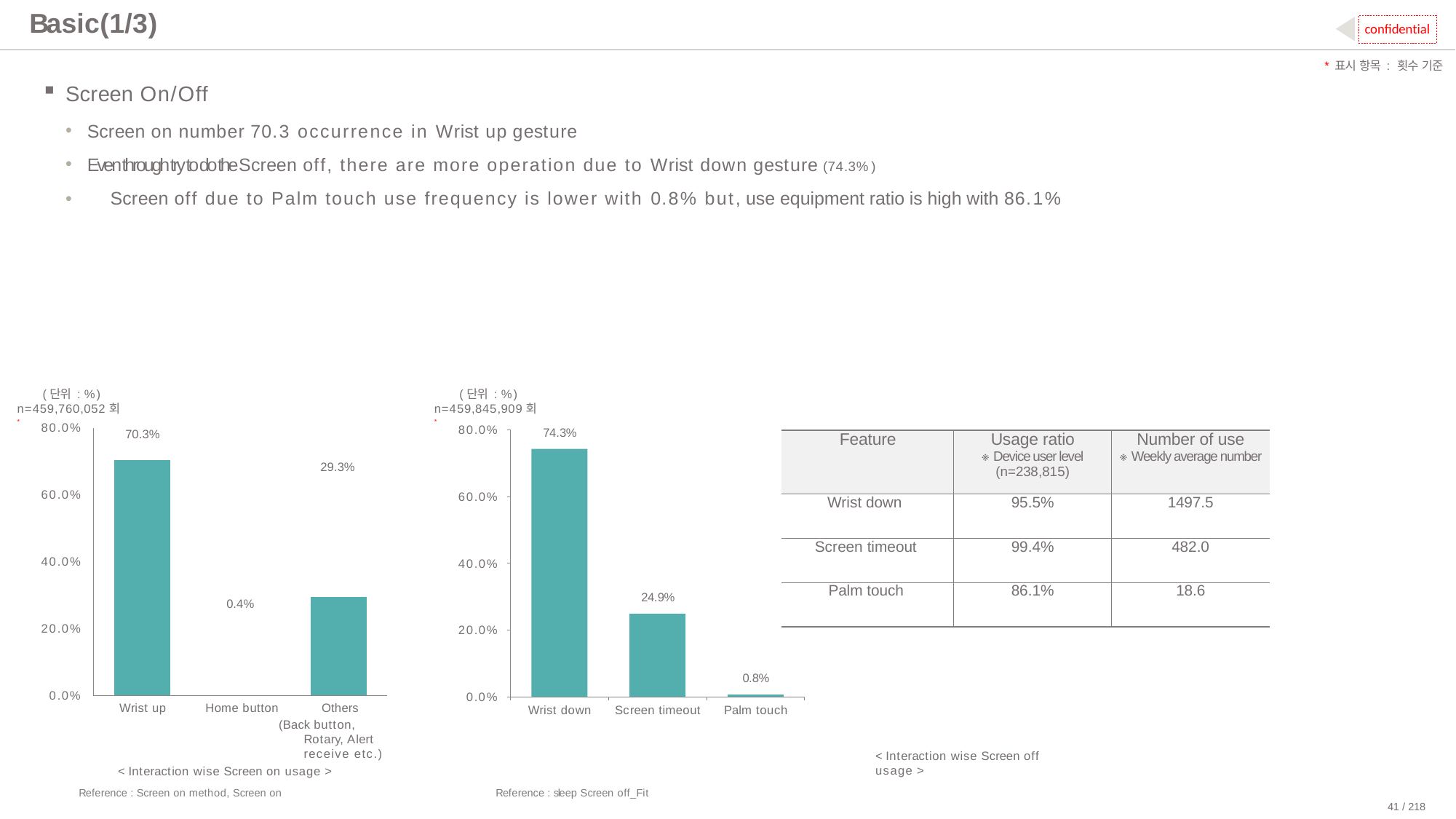

# Basic(1/3)

confidential
*표시 항목 : 횟수 기준

Screen On/Off

Screen on number 70.3 occurrence in Wrist up gesture

Even through try to do the Screen off, there are more operation due to Wrist down gesture (74.3%)

•	Screen off due to Palm touch use frequency is lower with 0.8% but, use equipment ratio is high with 86.1%
(단위 : %) n=459,760,052회*
(단위 : %) n=459,845,909회*
80.0%
80.0%
74.3%
| 70.3% |  |  |  |  |
| --- | --- | --- | --- | --- |
|  |  | 29.3% |  |  |
|  |  | 0.4% |  |  |

| Feature | Usage ratio ※ Device user level (n=238,815) | Number of use ※ Weekly average number |
| --- | --- | --- |
| Wrist down | 95.5% | 1497.5 |
| Screen timeout | 99.4% | 482.0 |
| Palm touch | 86.1% | 18.6 |

60.0%
60.0%

40.0%
40.0%

24.9%

20.0%
20.0%

0.8%
0.0%
0.0%

Wrist up	Home button	Others
(Back button, Rotary, Alert receive etc.)
< Interaction wise Screen on usage >
Wrist down
Screen timeout
Palm touch
< Interaction wise Screen off usage >
Reference : Screen on method, Screen on
Reference : sleep Screen off_Fit
41 / 218